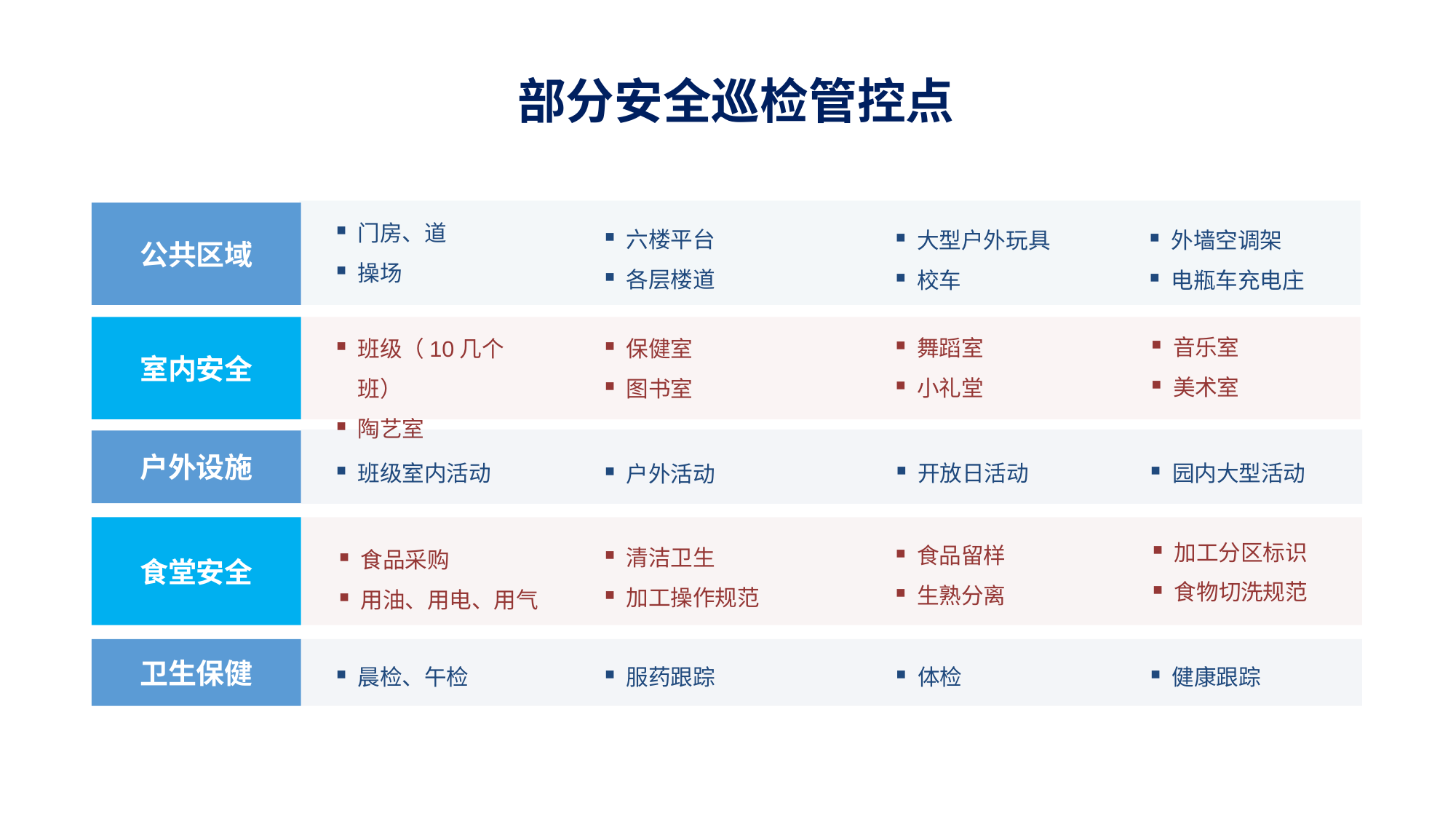

部分安全巡检管控点

门房、道
操场
公共区域
六楼平台
各层楼道
大型户外玩具
校车
外墙空调架
电瓶车充电庄
音乐室
美术室
舞蹈室
小礼堂
班级（10几个班）
陶艺室
保健室
图书室
室内安全

户外设施
班级室内活动
园内大型活动
开放日活动
户外活动
食堂安全

加工分区标识
食物切洗规范
食品留样
生熟分离
清洁卫生
加工操作规范
食品采购
用油、用电、用气
卫生保健

晨检、午检
服药跟踪
体检
健康跟踪